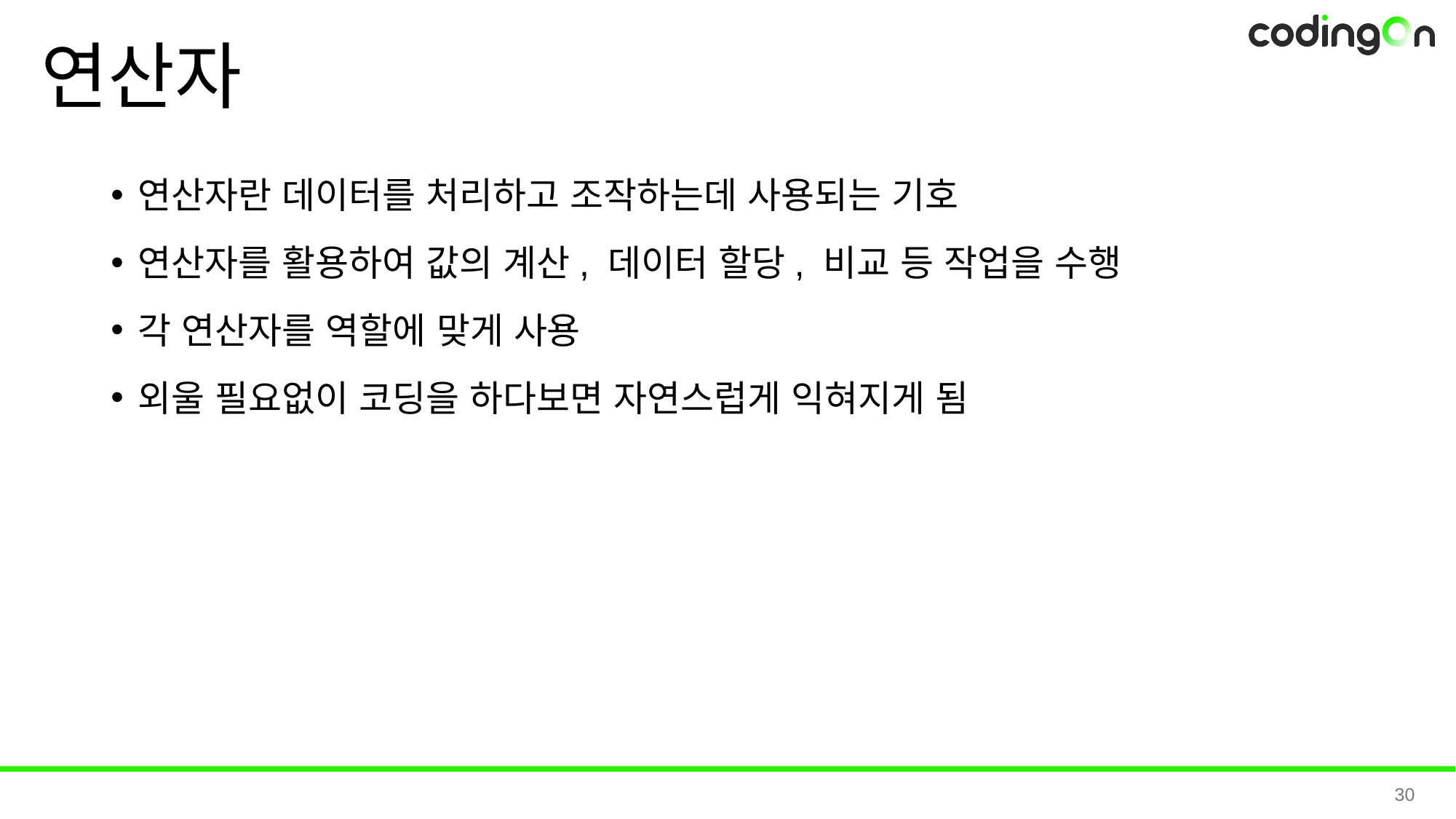

# 연산자
연산자란 데이터를 처리하고 조작하는데 사용되는 기호
연산자를 활용하여 값의 계산, 데이터 할당, 비교 등 작업을 수행
각 연산자를 역할에 맞게 사용
외울 필요없이 코딩을 하다보면 자연스럽게 익혀지게 됨

30